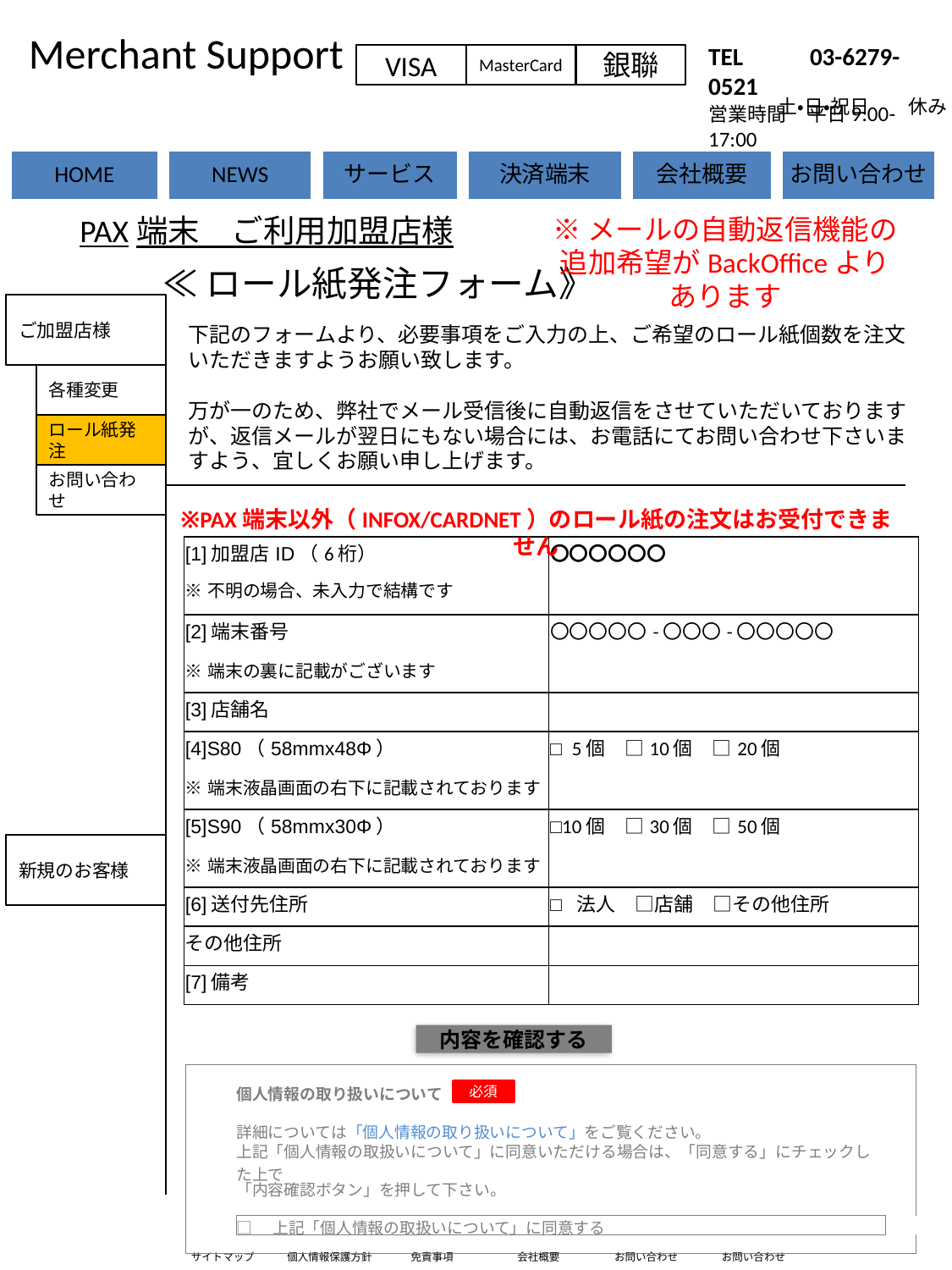

Merchant Support
お問い合わせ画面
TEL 　　03-6279-0521
営業時間　平日9:00-17:00

VISA
MasterCard
銀聯
土・日・祝日　　休み
HOME
NEWS
サービス
決済端末
会社概要
お問い合わせ
PAX端末　ご利用加盟店様
※メールの自動返信機能の
追加希望がBackOfficeより
あります
≪ロール紙発注フォーム》
ご加盟店様
下記のフォームより、必要事項をご入力の上、ご希望のロール紙個数を注文いただきますようお願い致します。

万が一のため、弊社でメール受信後に自動返信をさせていただいておりますが、返信メールが翌日にもない場合には、お電話にてお問い合わせ下さいますよう、宜しくお願い申し上げます。

各種変更
ロール紙発注
お問い合わせ
※PAX端末以外（INFOX/CARDNET）のロール紙の注文はお受付できません
| [1]加盟店ID（6桁） | 〇〇〇〇〇〇 |
| --- | --- |
| ※不明の場合、未入力で結構です |  |
| [2]端末番号 | 〇〇〇〇〇-〇〇〇-〇〇〇〇〇 |
| ※端末の裏に記載がございます |  |
| [3]店舗名 |  |
| [4]S80（58mmx48Φ） | □55個　□10個　□20個 |
| ※端末液晶画面の右下に記載されております |  |
| [5]S90（58mmx30Φ） | □10個　□30個　□50個 |
| ※端末液晶画面の右下に記載されております |  |
| [6]送付先住所 | □5法人　□店舗　□その他住所 |
| その他住所 |  |
| [7]備考 |  |
新規のお客様
内容を確認する
|  |  |  |  |  |  |
| --- | --- | --- | --- | --- | --- |
|  | 個人情報の取り扱いについて |  |  |  |  |
|  |  |  |  |  |  |
|  | 詳細については「個人情報の取り扱いについて」をご覧ください。 |  |  |  |  |
|  | 上記「個人情報の取扱いについて」に同意いただける場合は、「同意する」にチェックした上で |  |  |  |  |
|  | 「内容確認ボタン」を押して下さい。 |  |  |  |  |
|  |  |  |  |  |  |
|  | □　上記「個人情報の取扱いについて」に同意する |  |  |  |  |
|  |  |  |  |  |  |
必須
サイトマップ
個人情報保護方針
免責事項
会社概要
お問い合わせ
お問い合わせ